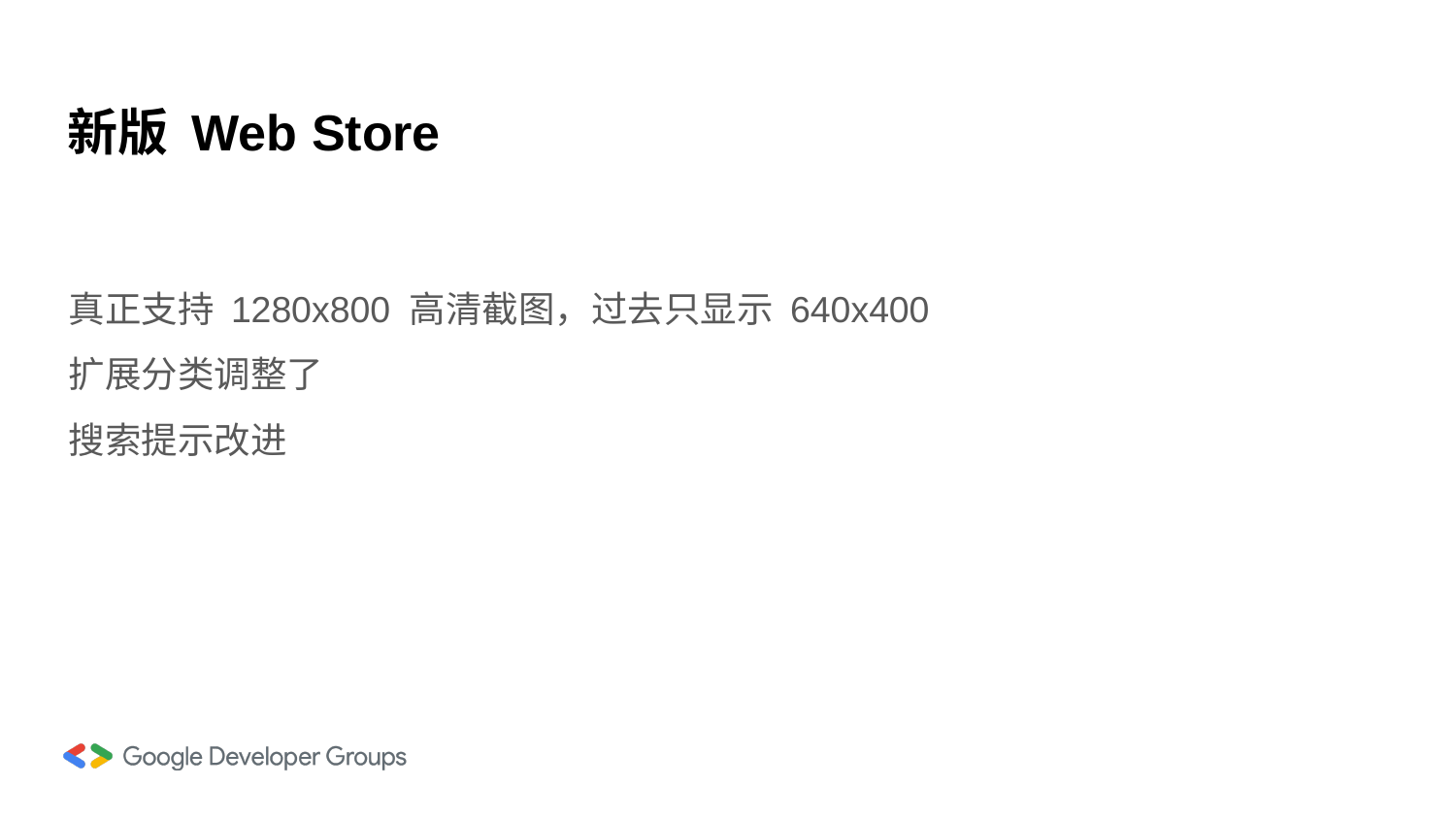

# 新版 Web Store
真正支持 1280x800 高清截图，过去只显示 640x400
扩展分类调整了
搜索提示改进